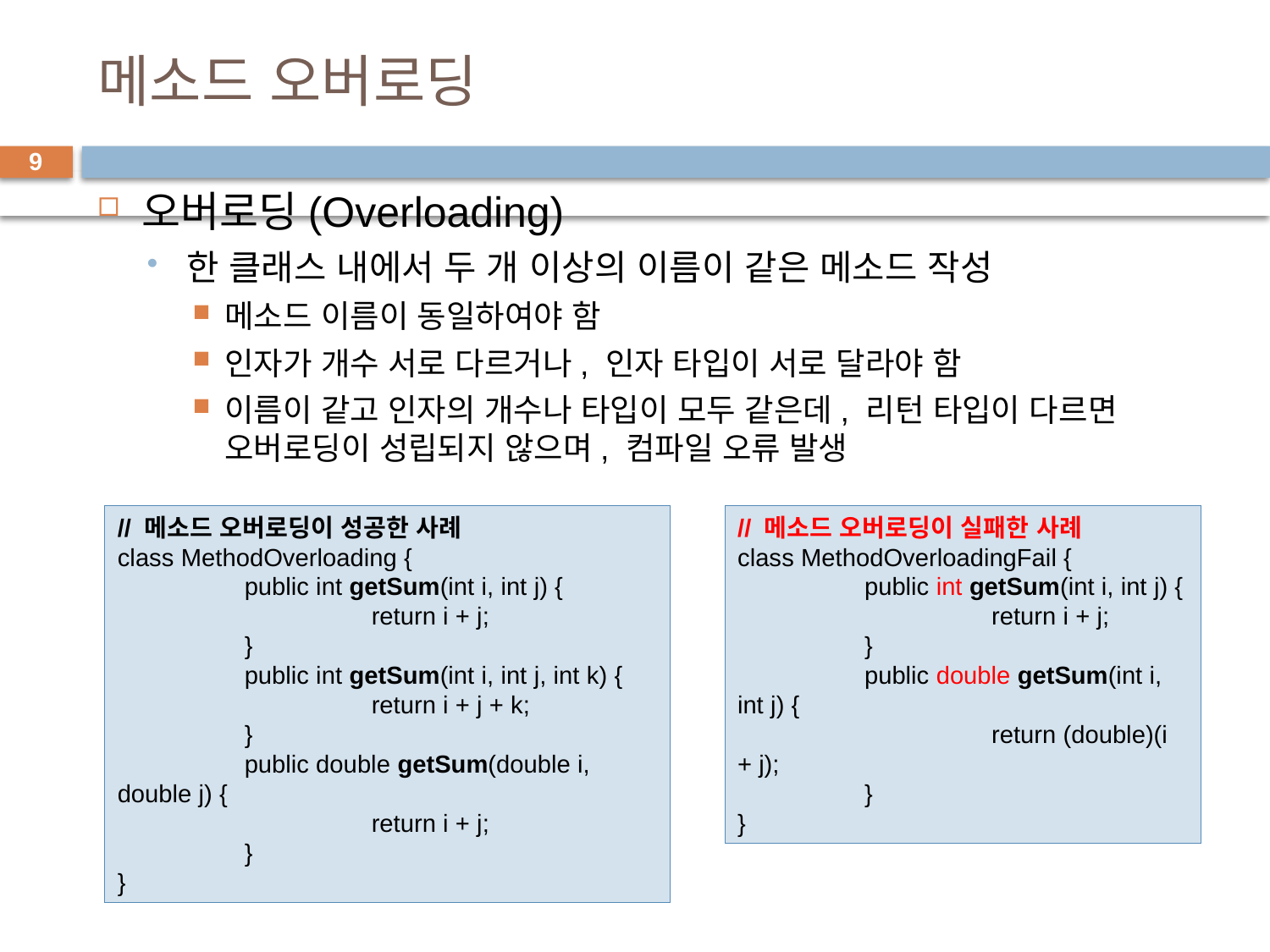

# 메소드 오버로딩
9
오버로딩(Overloading)
한 클래스 내에서 두 개 이상의 이름이 같은 메소드 작성
메소드 이름이 동일하여야 함
인자가 개수 서로 다르거나, 인자 타입이 서로 달라야 함
이름이 같고 인자의 개수나 타입이 모두 같은데, 리턴 타입이 다르면 오버로딩이 성립되지 않으며, 컴파일 오류 발생
// 메소드 오버로딩이 성공한 사례
class MethodOverloading {
	public int getSum(int i, int j) {
		return i + j;
	}
	public int getSum(int i, int j, int k) {
		return i + j + k;
	}
	public double getSum(double i, double j) {
		return i + j;
	}
}
// 메소드 오버로딩이 실패한 사례
class MethodOverloadingFail {
	public int getSum(int i, int j) {
		return i + j;
	}
	public double getSum(int i, int j) {
		return (double)(i + j);
	}
}